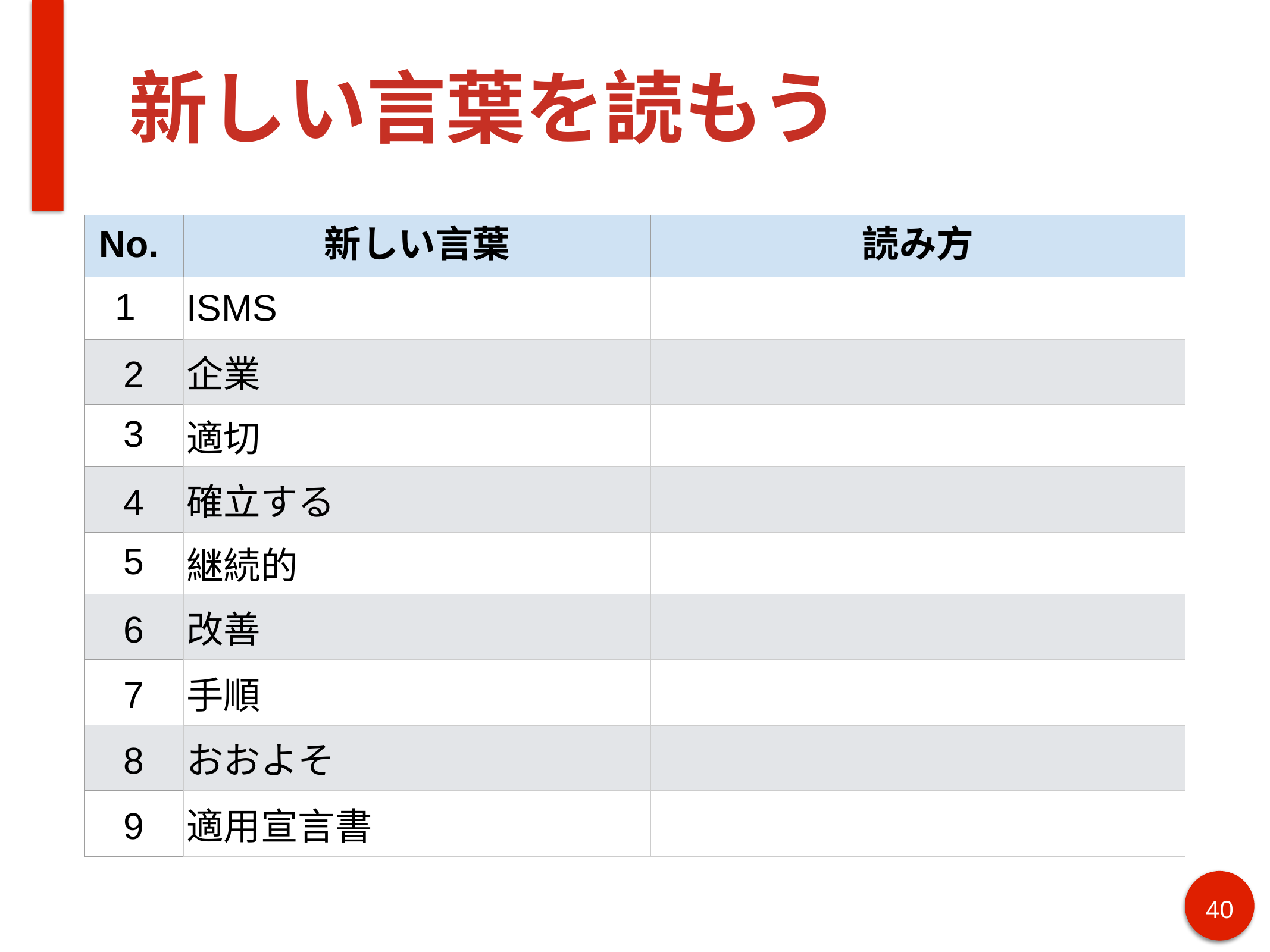

# 新しい言葉を読もう
| No. | 新しい言葉 | 読み方 |
| --- | --- | --- |
| 1 | ISMS |  |
| 2 | 企業 |  |
| 3 | 適切 |  |
| 4 | 確立する |  |
| 5 | 継続的 |  |
| 6 | 改善 |  |
| 7 | 手順 |  |
| 8 | おおよそ |  |
| 9 | 適用宣言書 |  |
40